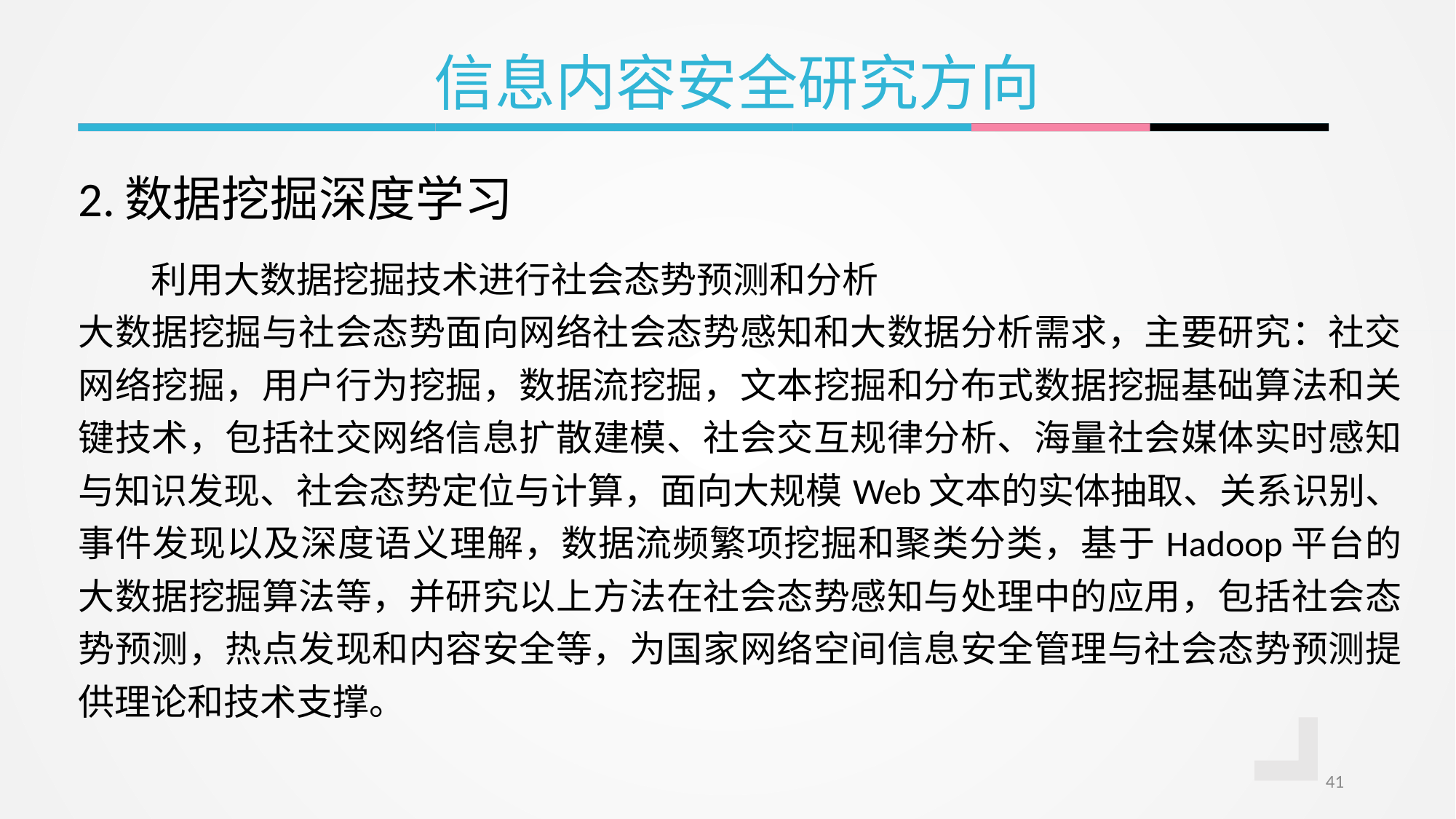

信息内容安全研究方向

| 2.数据挖掘深度学习 |
| --- |
| 利用大数据挖掘技术进行社会态势预测和分析 大数据挖掘与社会态势面向网络社会态势感知和大数据分析需求，主要研究：社交网络挖掘，用户行为挖掘，数据流挖掘，文本挖掘和分布式数据挖掘基础算法和关键技术，包括社交网络信息扩散建模、社会交互规律分析、海量社会媒体实时感知与知识发现、社会态势定位与计算，面向大规模Web文本的实体抽取、关系识别、事件发现以及深度语义理解，数据流频繁项挖掘和聚类分类，基于Hadoop平台的大数据挖掘算法等，并研究以上方法在社会态势感知与处理中的应用，包括社会态势预测，热点发现和内容安全等，为国家网络空间信息安全管理与社会态势预测提供理论和技术支撑。 |
| --- |

41